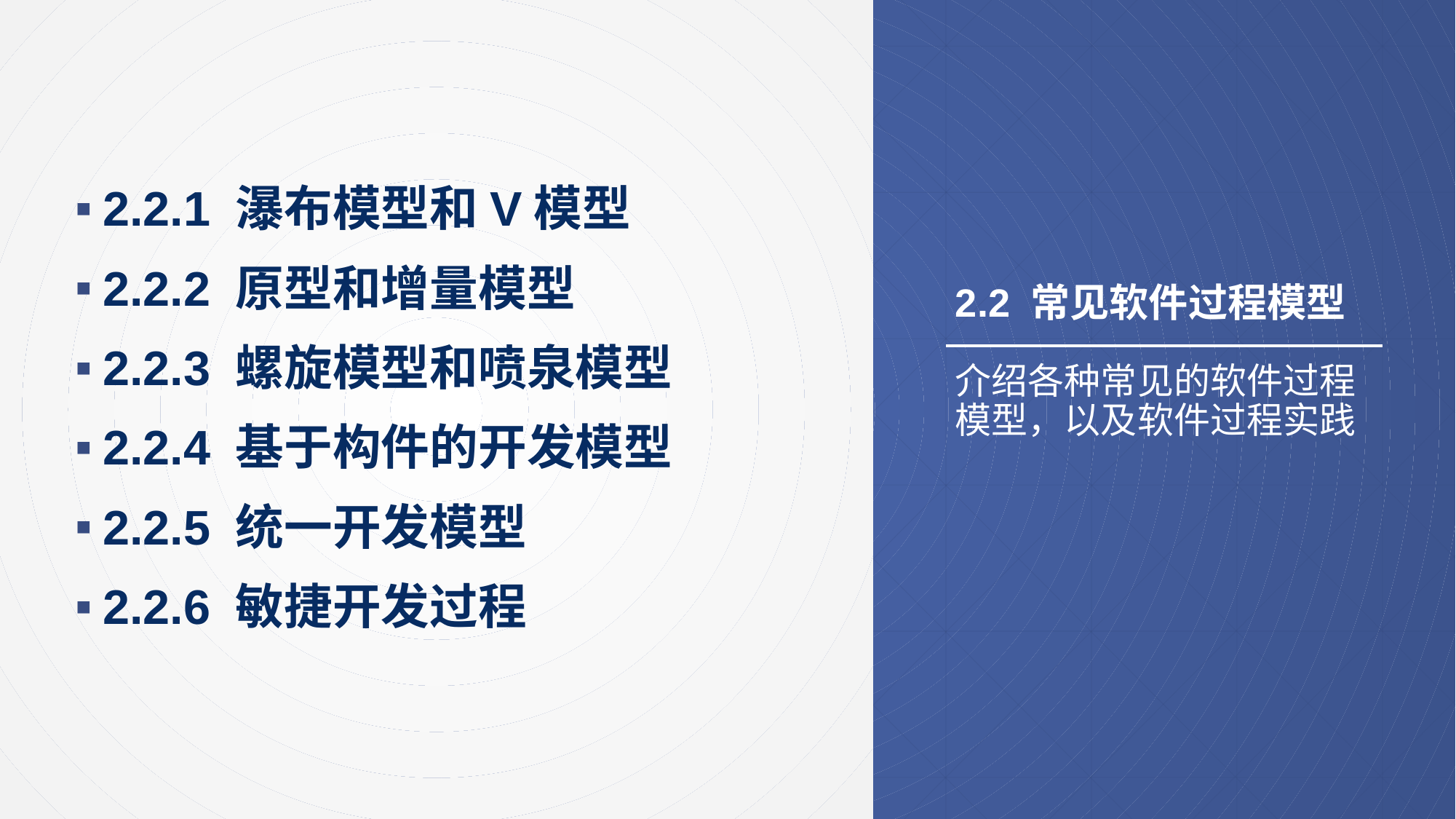

2.2.1 瀑布模型和V模型
2.2.2 原型和增量模型
2.2.3 螺旋模型和喷泉模型
2.2.4 基于构件的开发模型
2.2.5 统一开发模型
2.2.6 敏捷开发过程
# 2.2 常见软件过程模型
介绍各种常见的软件过程模型，以及软件过程实践